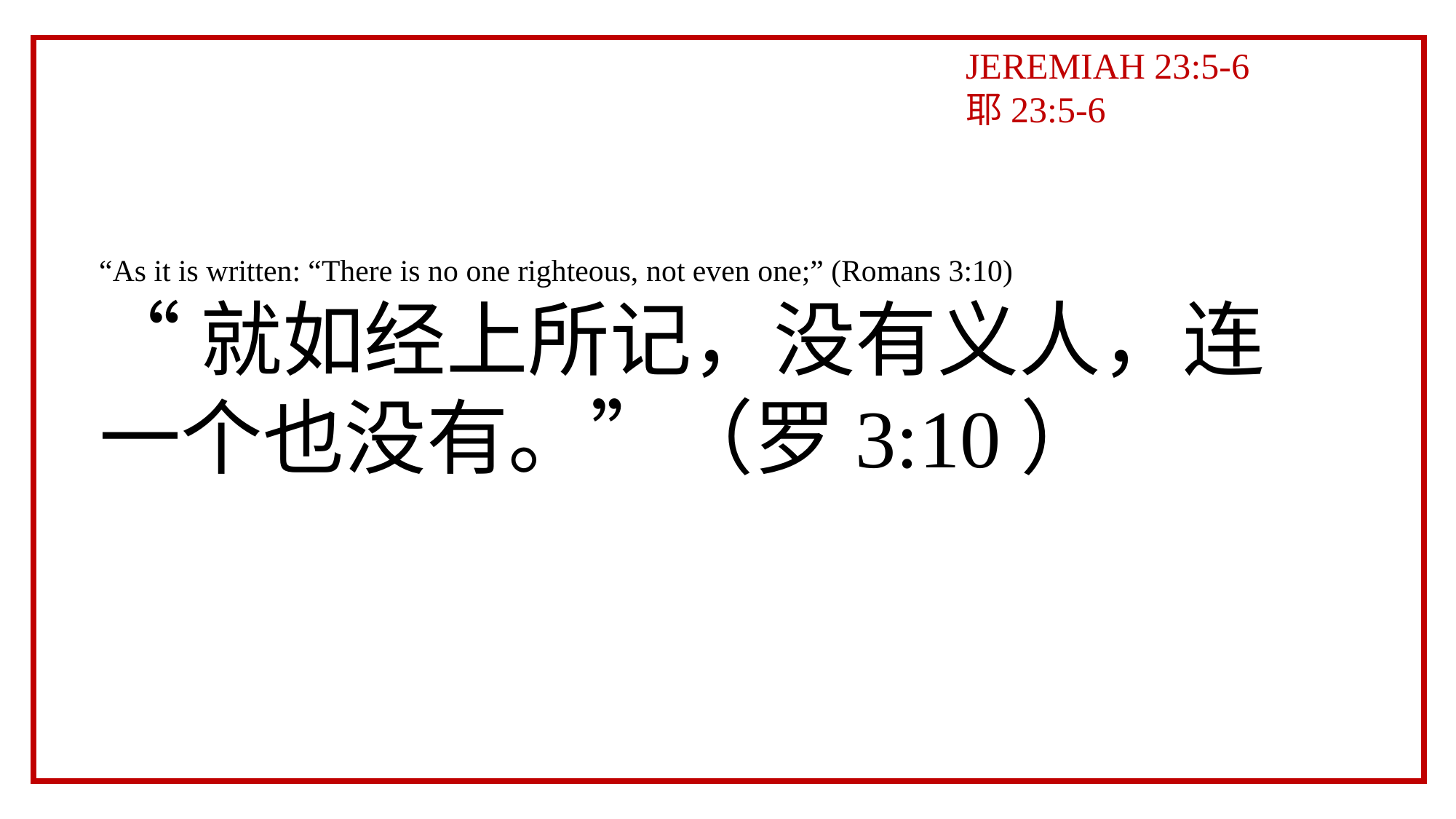

JEREMIAH 23:5-6
耶23:5-6
“As it is written: “There is no one righteous, not even one;” (Romans 3:10)
“就如经上所记，没有义人，连一个也没有。”（罗3:10）